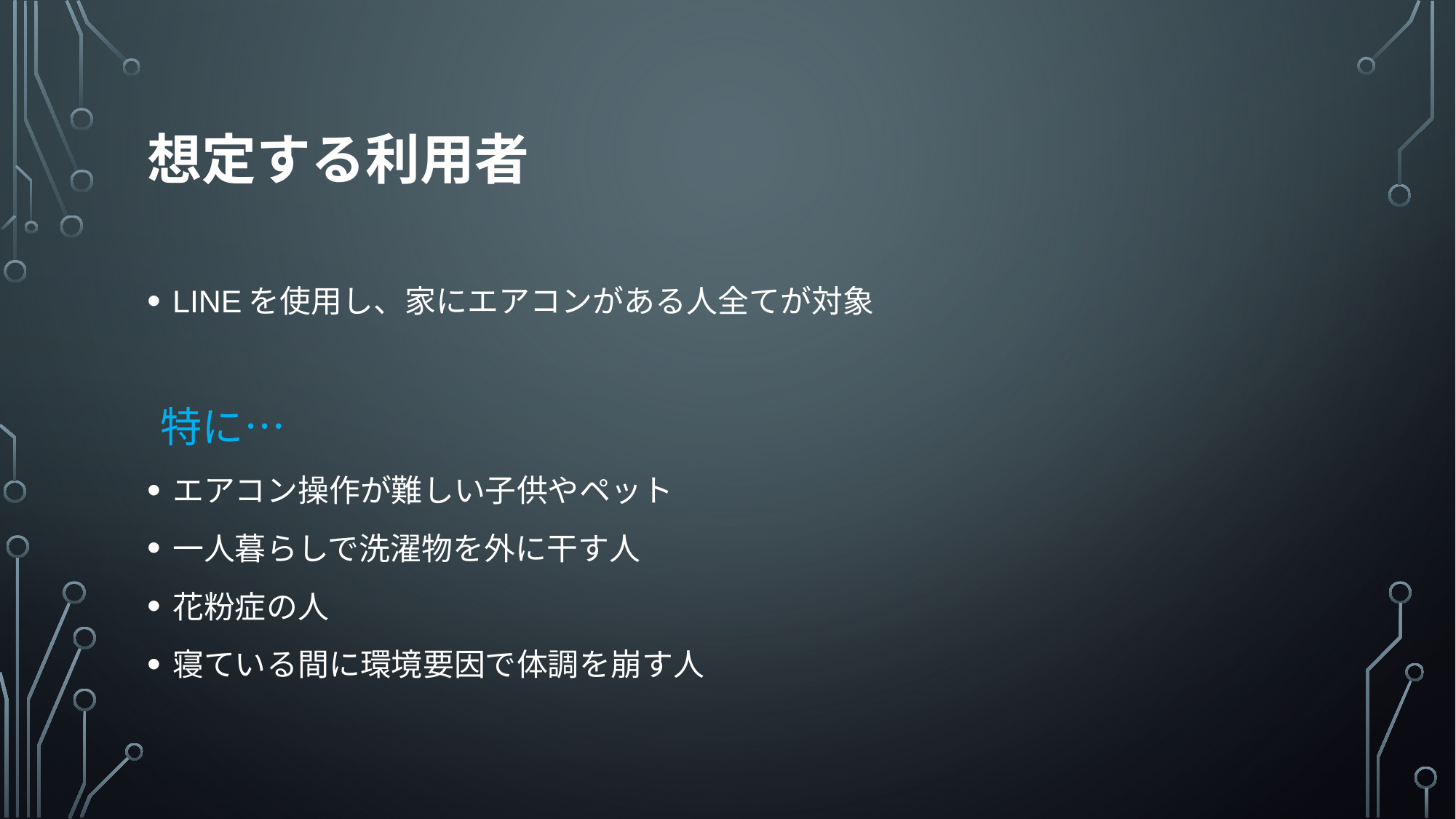

# 想定する利用者
LINEを使用し、家にエアコンがある人全てが対象

 特に…
エアコン操作が難しい子供やペット
一人暮らしで洗濯物を外に干す人
花粉症の人
寝ている間に環境要因で体調を崩す人